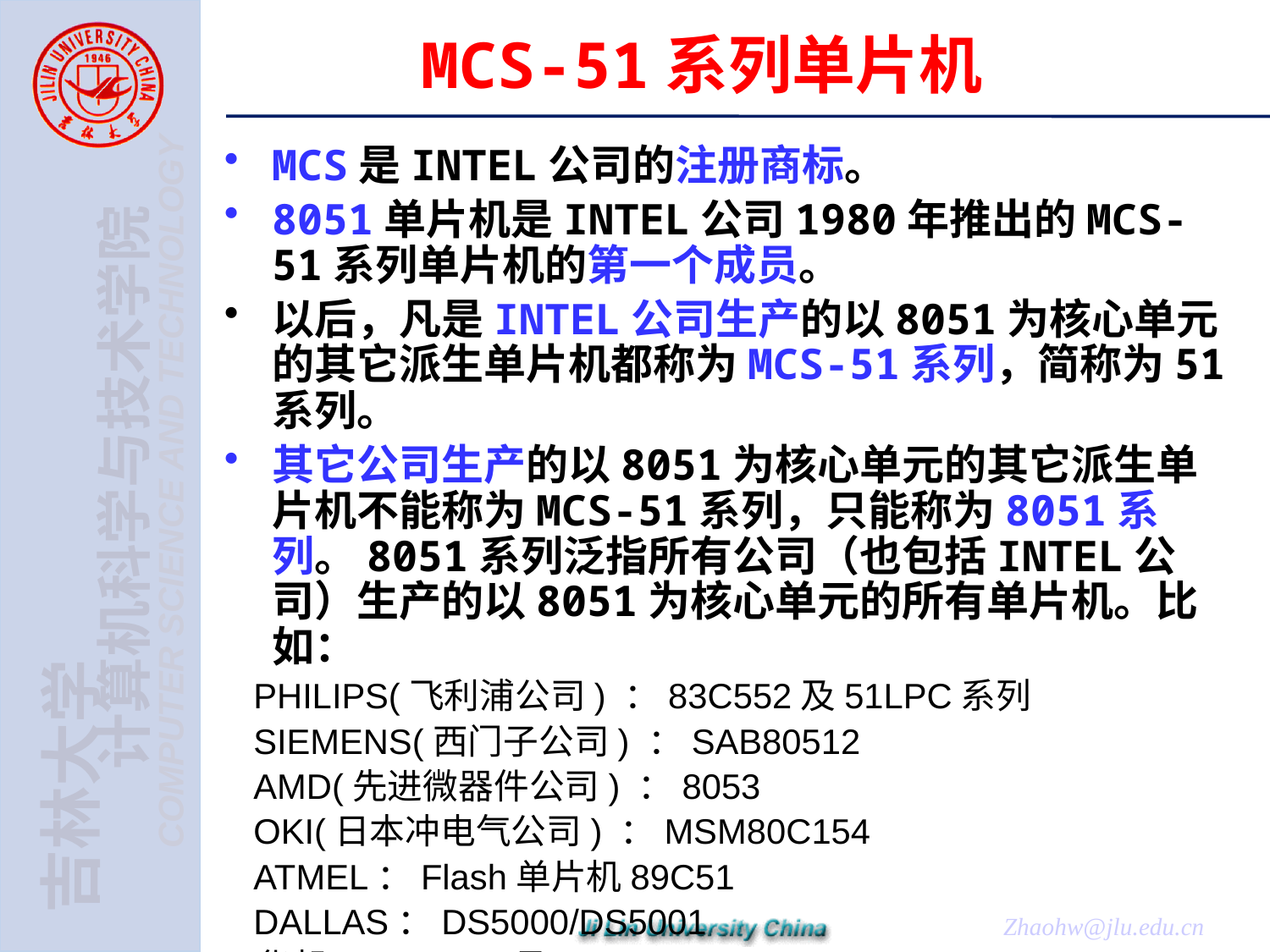

# MCS-51系列单片机
MCS是INTEL公司的注册商标。
8051单片机是INTEL公司1980年推出的MCS-51系列单片机的第一个成员。
以后，凡是INTEL公司生产的以8051为核心单元的其它派生单片机都称为MCS-51系列，简称为51系列。
其它公司生产的以8051为核心单元的其它派生单片机不能称为MCS-51系列，只能称为8051系列。8051系列泛指所有公司（也包括INTEL公司）生产的以8051为核心单元的所有单片机。比如：
   PHILIPS(飞利浦公司) ：83C552及51LPC系列
   SIEMENS(西门子公司) ：SAB80512
   AMD(先进微器件公司) ：8053
   OKI(日本冲电气公司) ：MSM80C154
   ATMEL：Flash单片机89C51
   DALLAS：DS5000/DS5001
   华邦：W78C51及W77C51